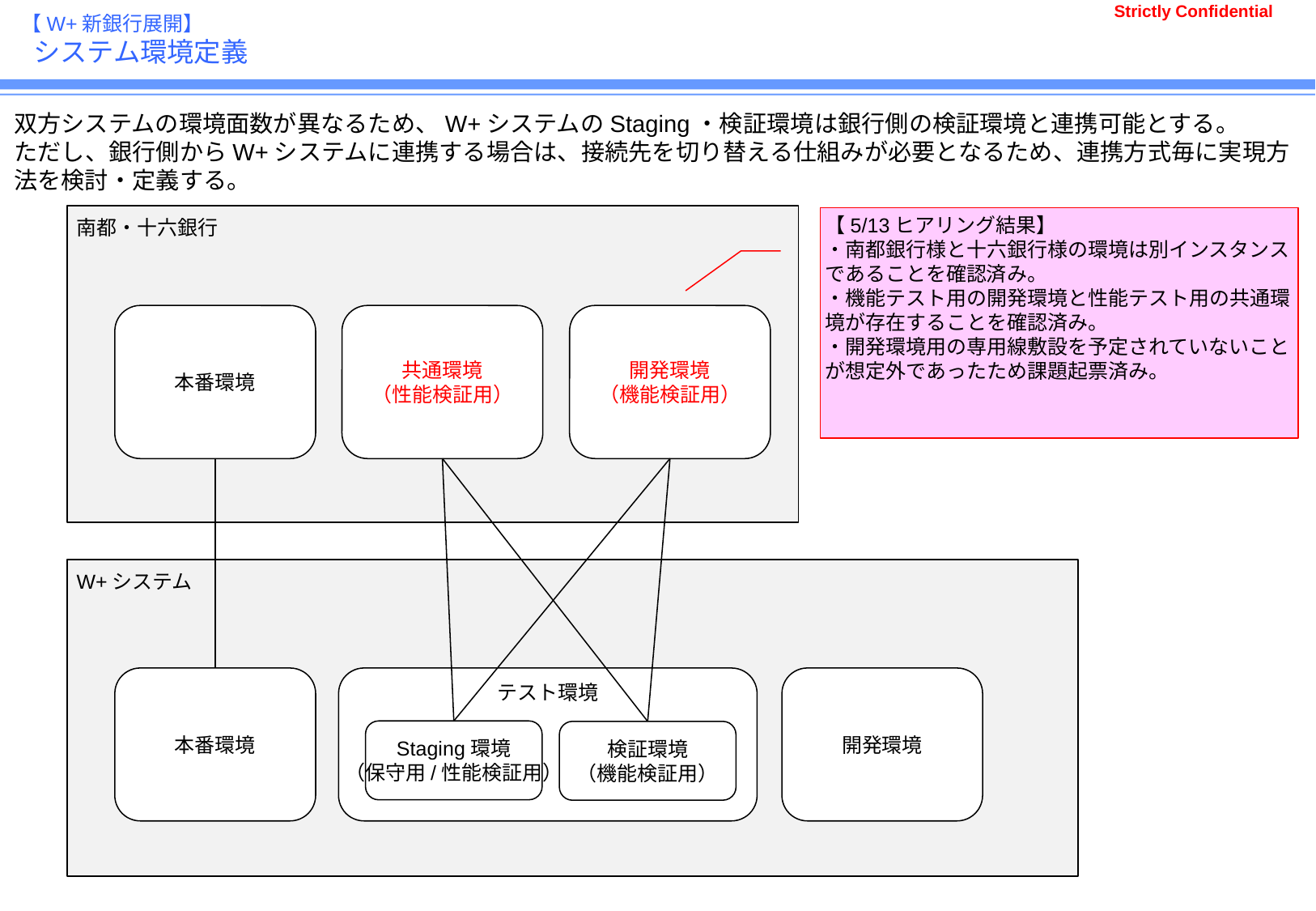

# 【W+新銀行展開】 システム環境定義
双方システムの環境面数が異なるため、W+システムのStaging・検証環境は銀行側の検証環境と連携可能とする。
ただし、銀行側からW+システムに連携する場合は、接続先を切り替える仕組みが必要となるため、連携方式毎に実現方法を検討・定義する。
南都・十六銀行
【5/13ヒアリング結果】
・南都銀行様と十六銀行様の環境は別インスタンスであることを確認済み。
・機能テスト用の開発環境と性能テスト用の共通環境が存在することを確認済み。
・開発環境用の専用線敷設を予定されていないことが想定外であったため課題起票済み。
本番環境
共通環境
（性能検証用）
開発環境
（機能検証用）
W+システム
本番環境
テスト環境
開発環境
Staging環境
（保守用/性能検証用）
検証環境
（機能検証用）